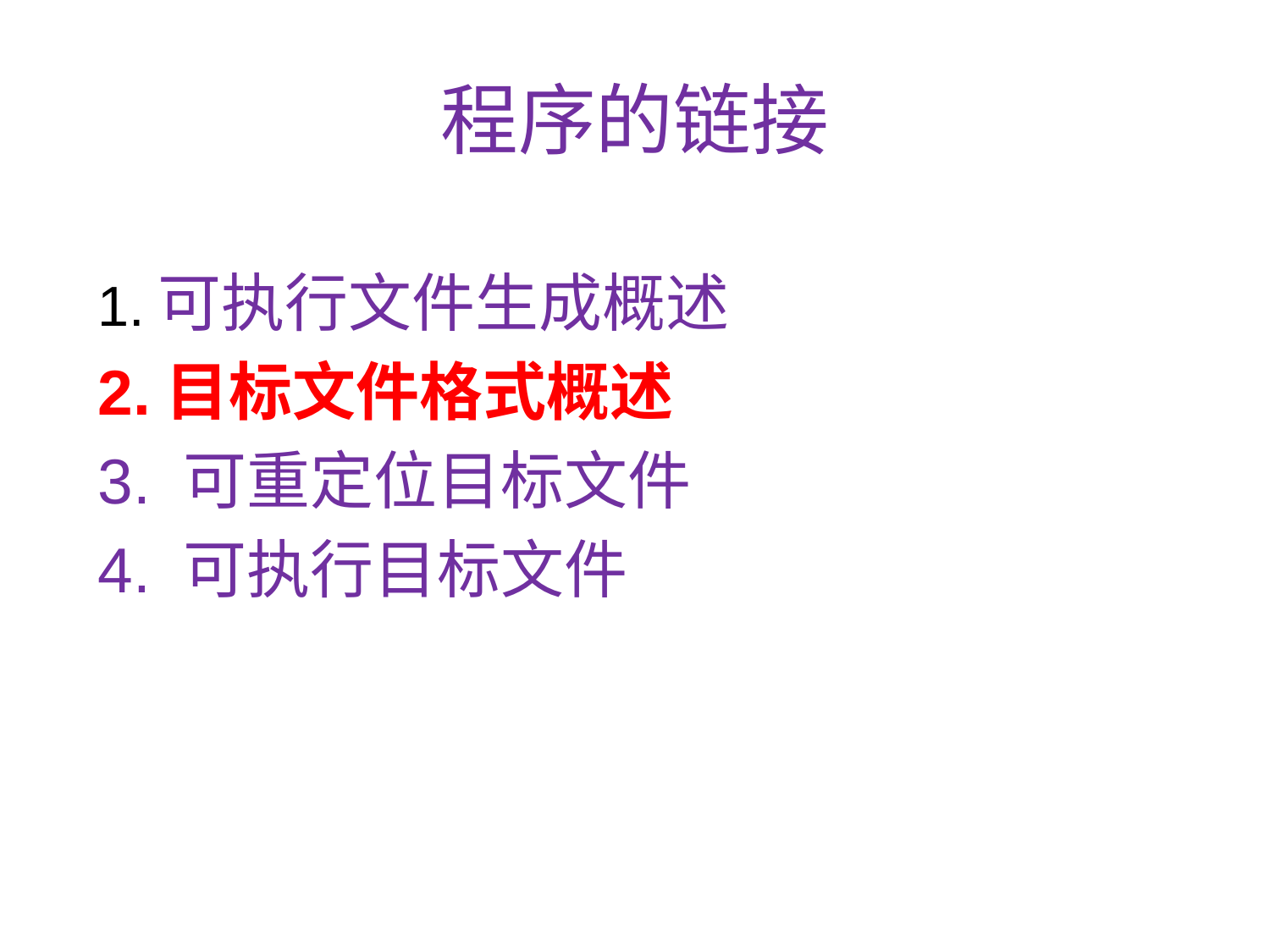

# 程序的链接
1.可执行文件生成概述
2.目标文件格式概述
3. 可重定位目标文件
4. 可执行目标文件